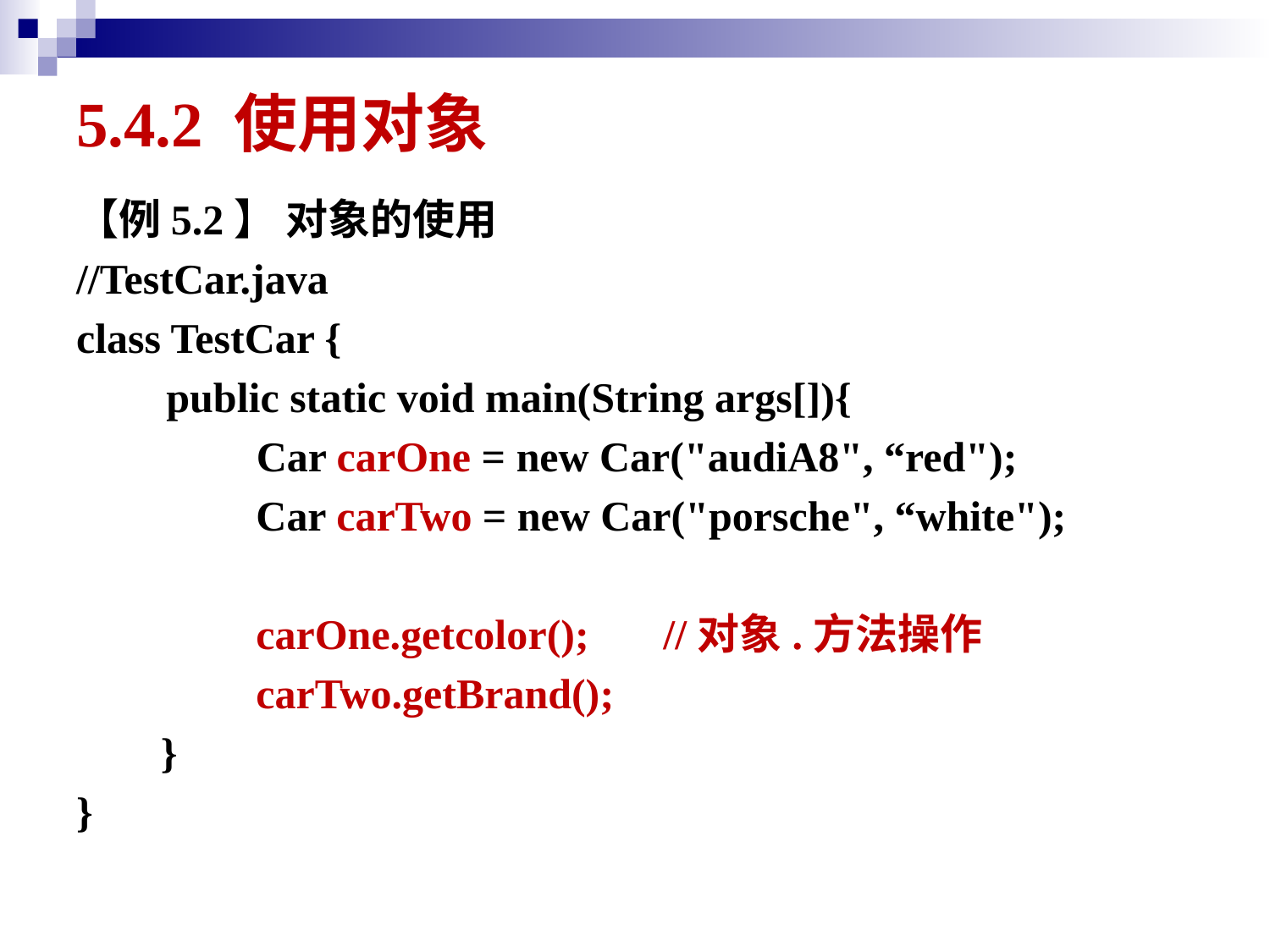

# 5.4.2 使用对象
【例5.2】 对象的使用
//TestCar.java
class TestCar {
   public static void main(String args[]){
      Car carOne = new Car("audiA8", “red");
     Car carTwo = new Car("porsche", “white");

     carOne.getcolor();       //对象.方法操作
     carTwo.getBrand();
  }
}